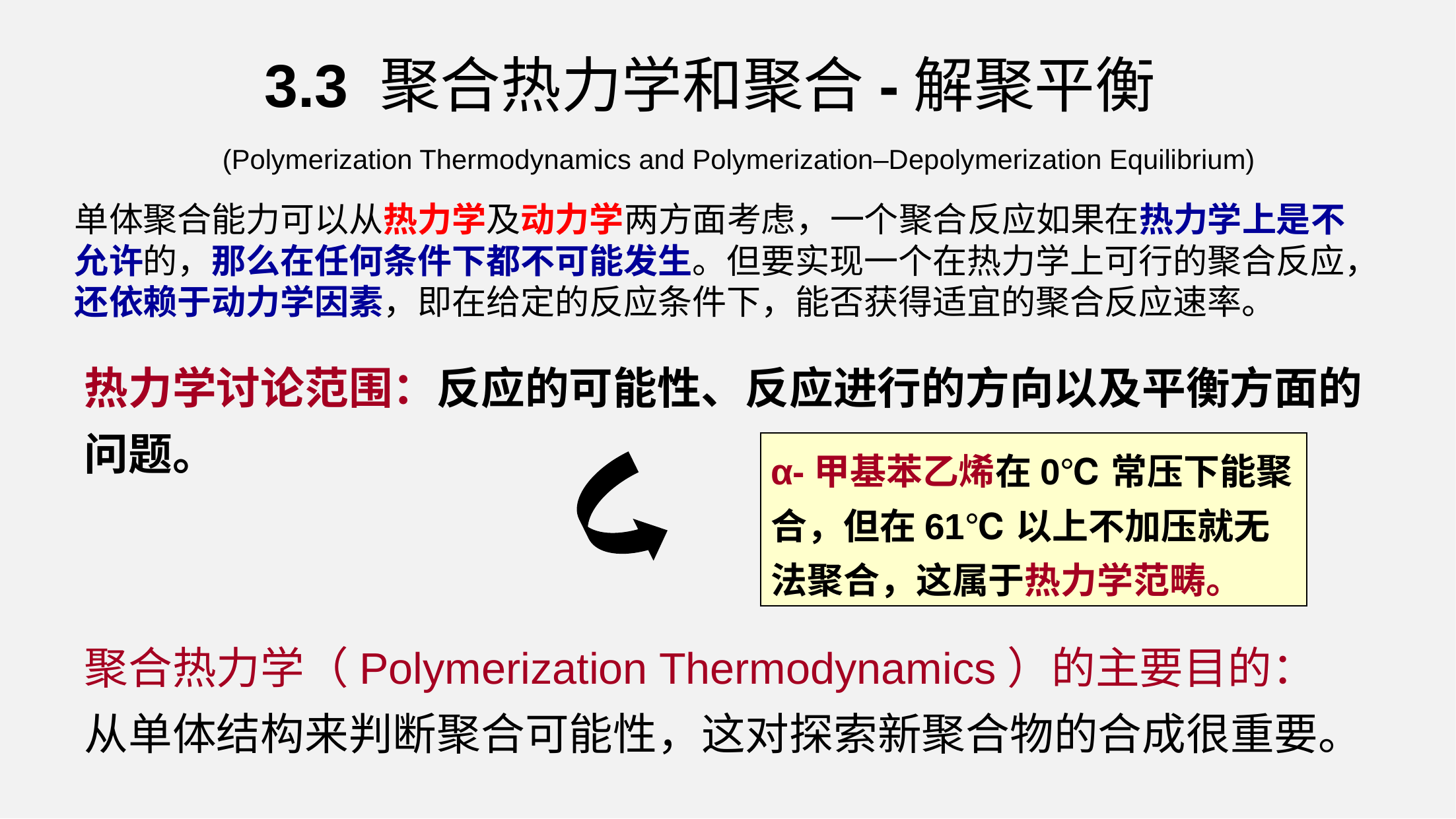

3.3 聚合热力学和聚合-解聚平衡
(Polymerization Thermodynamics and Polymerization–Depolymerization Equilibrium)
单体聚合能力可以从热力学及动力学两方面考虑，一个聚合反应如果在热力学上是不允许的，那么在任何条件下都不可能发生。但要实现一个在热力学上可行的聚合反应，还依赖于动力学因素，即在给定的反应条件下，能否获得适宜的聚合反应速率。
热力学讨论范围：反应的可能性、反应进行的方向以及平衡方面的问题。
α-甲基苯乙烯在0℃常压下能聚合，但在61℃以上不加压就无法聚合，这属于热力学范畴。

聚合热力学（Polymerization Thermodynamics）的主要目的：从单体结构来判断聚合可能性，这对探索新聚合物的合成很重要。